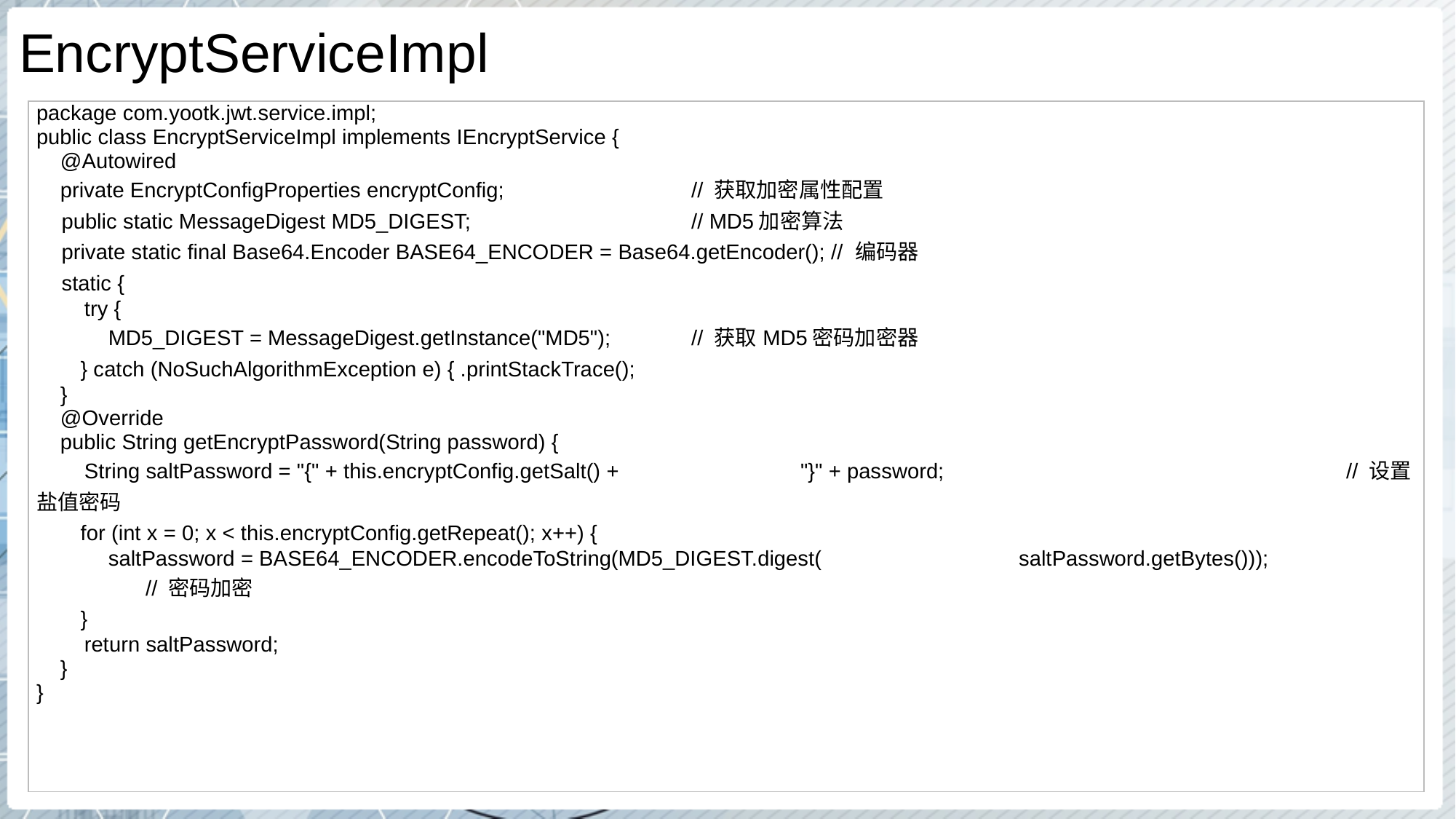

# EncryptServiceImpl
| package com.yootk.jwt.service.impl; public class EncryptServiceImpl implements IEncryptService { @Autowired private EncryptConfigProperties encryptConfig; // 获取加密属性配置 public static MessageDigest MD5\_DIGEST; // MD5加密算法 private static final Base64.Encoder BASE64\_ENCODER = Base64.getEncoder(); // 编码器 static { try { MD5\_DIGEST = MessageDigest.getInstance("MD5"); // 获取MD5密码加密器 } catch (NoSuchAlgorithmException e) { .printStackTrace(); } @Override public String getEncryptPassword(String password) { String saltPassword = "{" + this.encryptConfig.getSalt() + "}" + password; // 设置盐值密码 for (int x = 0; x < this.encryptConfig.getRepeat(); x++) { saltPassword = BASE64\_ENCODER.encodeToString(MD5\_DIGEST.digest( saltPassword.getBytes())); // 密码加密 } return saltPassword; } } |
| --- |